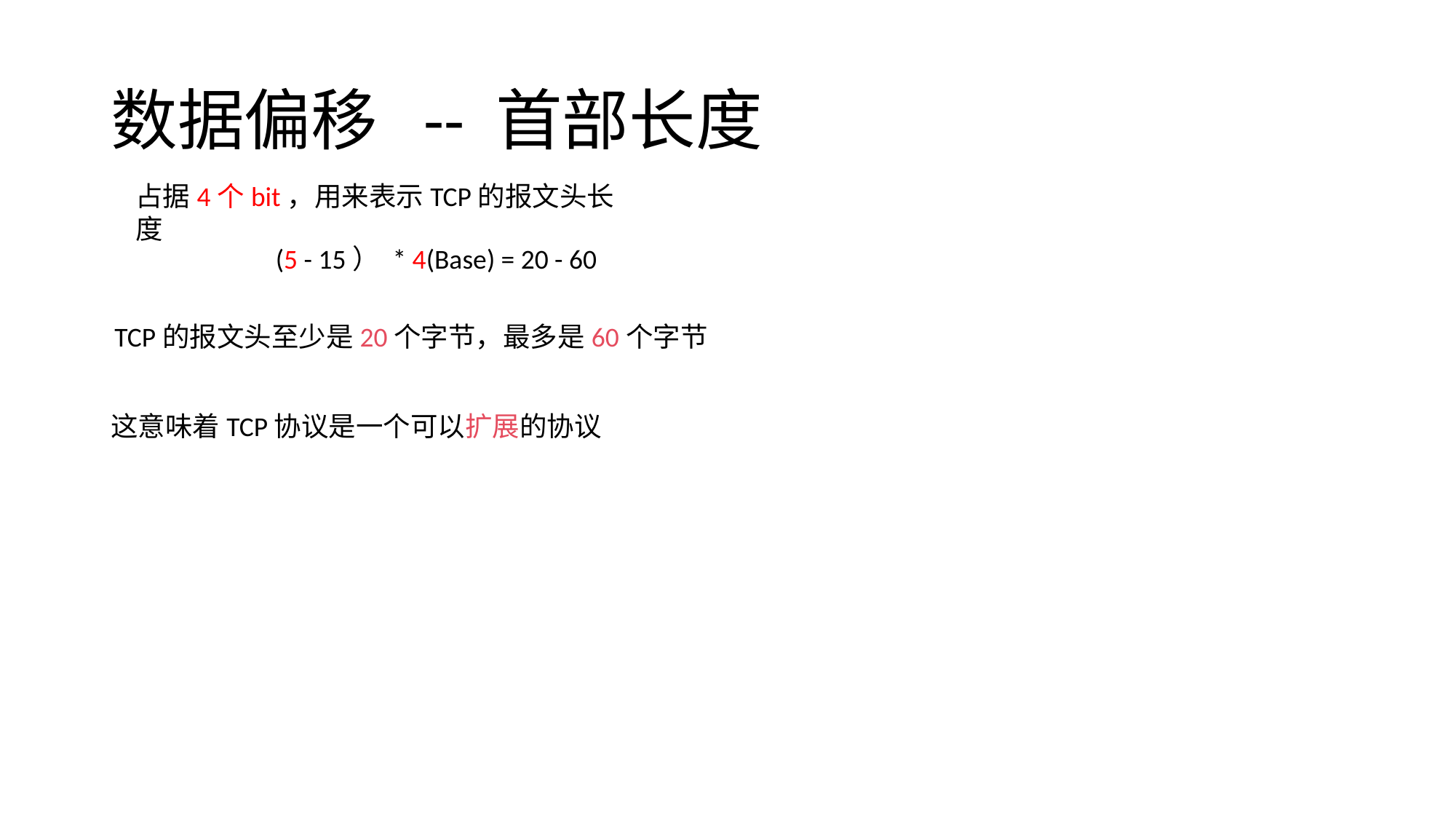

# 数据偏移  -- 首部长度
占据4个bit，用来表示TCP的报文头长度
(5 - 15） * 4(Base) = 20 - 60
TCP的报文头至少是20个字节，最多是60个字节
这意味着TCP协议是一个可以扩展的协议